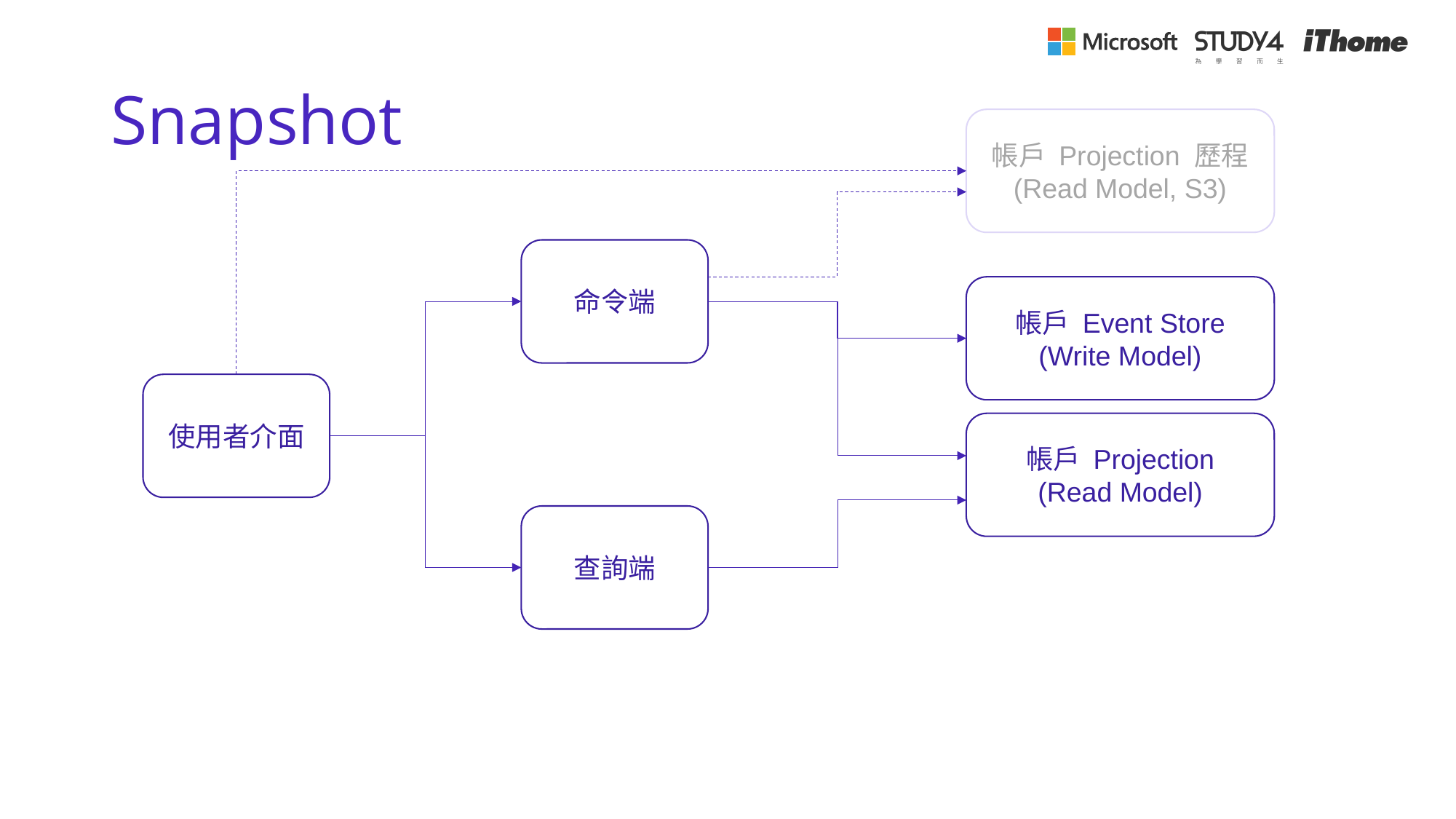

# Snapshot
帳戶 Projection 歷程
(Read Model, S3)
命令端
帳戶 Event Store
(Write Model)
使用者介面
帳戶 Projection
(Read Model)
查詢端